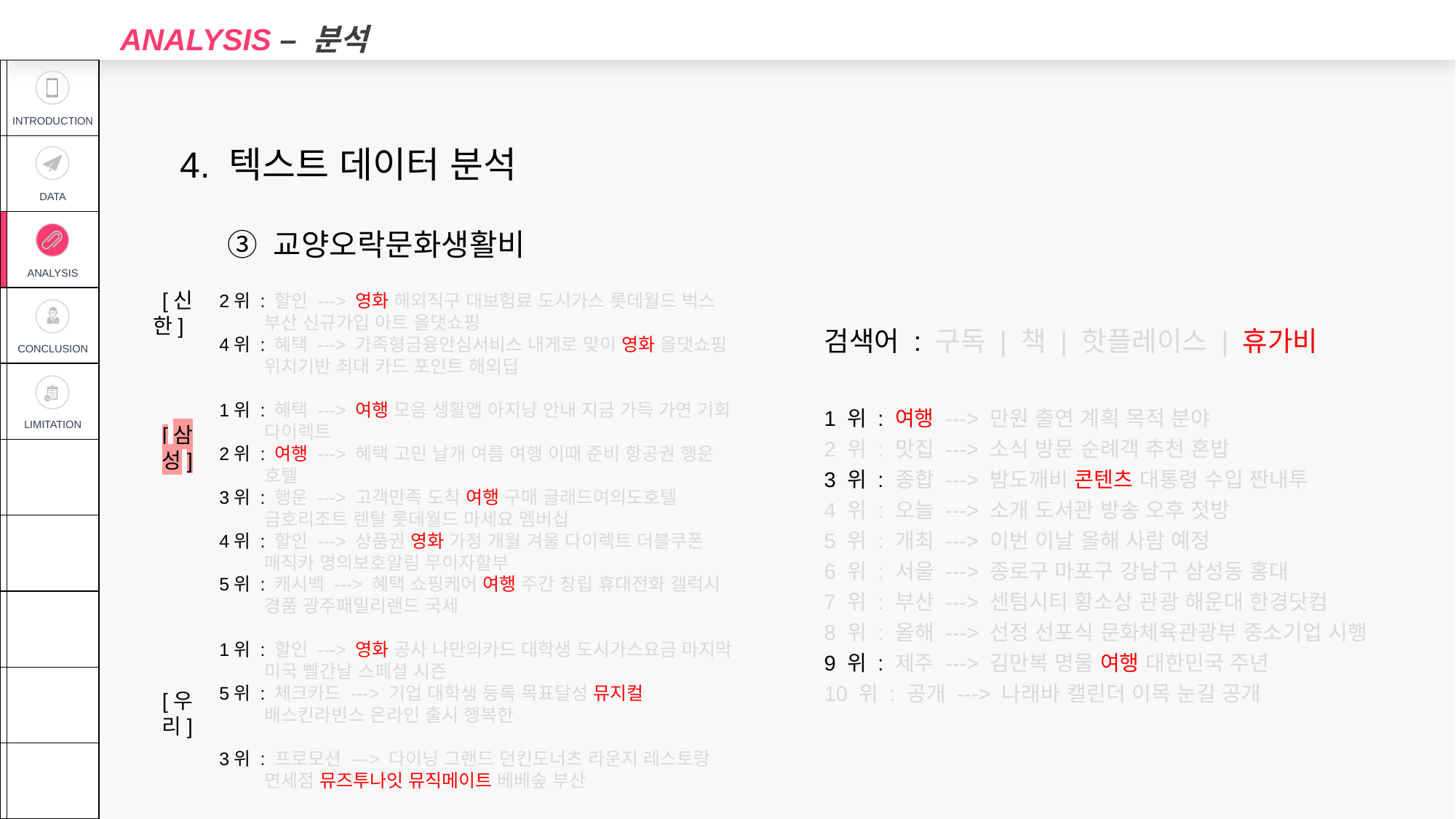

ANALYSIS – 분석
|  | INTRODUCTION |
| --- | --- |
|  | DATA |
|  | ANALYSIS |
|  | CONCLUSION |
|  | LIMITATION |
|  |  |
|  |  |
|  |  |
|  |  |
|  |  |

4. 텍스트 데이터 분석

③ 교양오락문화생활비

2위 : 할인 ---> 영화 해외직구 대보험료 도시가스 롯데월드 벅스
        부산 신규가입 아트 올댓쇼핑
4위 : 혜택 ---> 가족형금융안심서비스 내게로 맞이 영화 올댓쇼핑
        위치기반 최대 카드 포인트 해외딥

1위 : 혜택 ---> 여행 모음 생활앱 아지냥 안내 지금 가득 가연 기회
        다이렉트
2위 : 여행 ---> 혜택 고민 날개 여름 여행 이때 준비 항공권 행운
        호텔
3위 : 행운 ---> 고객만족 도착 여행 구매 글래드여의도호텔
        금호리조트 렌탈 롯데월드 마세요 멤버십
4위 : 할인 ---> 상품권 영화 가정 개월 겨울 다이렉트 더블쿠폰
        매직카 명의보호알림 무이자할부
5위 : 캐시백 ---> 혜택 쇼핑케어 여행 주간 창립 휴대전화 갤럭시
        경품 광주패밀리랜드 국세

1위 : 할인 ---> 영화 공사 나만의카드 대학생 도시가스요금 마지막
        미국 빨간날 스페셜 시즌
5위 : 체크카드 ---> 기업 대학생 등록 목표달성 뮤지컬
        배스킨라빈스 온라인 출시 행복한

3위 : 프로모션 ---> 다이닝 그랜드 던킨도너츠 라운지 레스토랑
        면세점 뮤즈투나잇 뮤직메이트 베베숲 부산

[신한]

[삼성]

[우리]

[하나]

검색어 : 구독 | 책 | 핫플레이스 | 휴가비

1 위 : 여행 ---> 만원 출연 계획 목적 분야
2 위 : 맛집 ---> 소식 방문 순례객 추천 혼밥
3 위 : 종합 ---> 밤도깨비 콘텐츠 대통령 수입 짠내투
4 위 : 오늘 ---> 소개 도서관 방송 오후 첫방
5 위 : 개최 ---> 이번 이날 올해 사람 예정
6 위 : 서울 ---> 종로구 마포구 강남구 삼성동 홍대
7 위 : 부산 ---> 센텀시티 황소상 관광 해운대 한경닷컴
8 위 : 올해 ---> 선정 선포식 문화체육관광부 중소기업 시행
9 위 : 제주 ---> 김만복 명물 여행 대한민국 주년
10 위 : 공개 ---> 나래바 캘린더 이목 눈길 공개